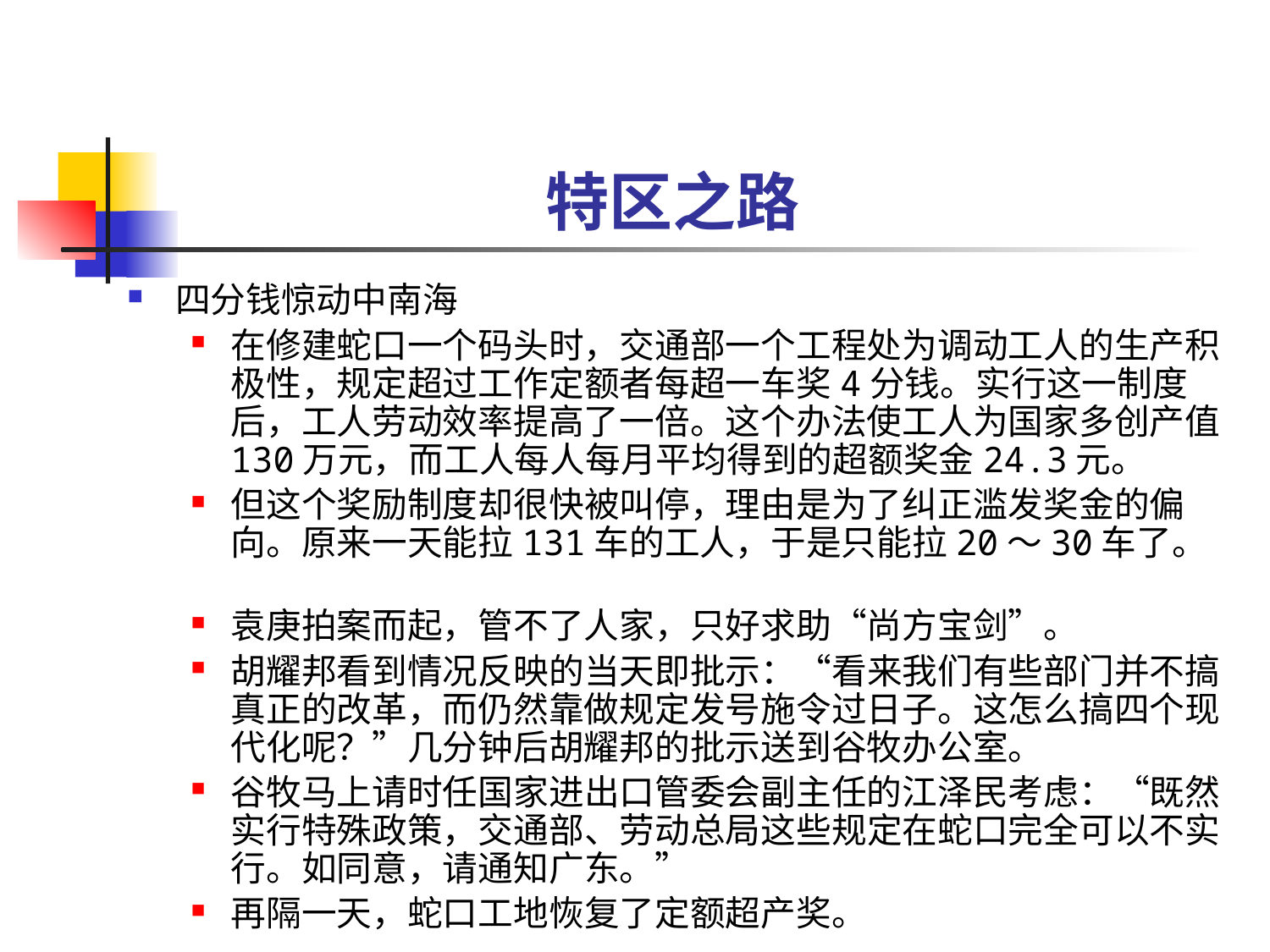

# 特区之路
四分钱惊动中南海
在修建蛇口一个码头时，交通部一个工程处为调动工人的生产积极性，规定超过工作定额者每超一车奖4分钱。实行这一制度后，工人劳动效率提高了一倍。这个办法使工人为国家多创产值130万元，而工人每人每月平均得到的超额奖金24.3元。
但这个奖励制度却很快被叫停，理由是为了纠正滥发奖金的偏向。原来一天能拉131车的工人，于是只能拉20～30车了。
袁庚拍案而起，管不了人家，只好求助“尚方宝剑”。
胡耀邦看到情况反映的当天即批示：“看来我们有些部门并不搞真正的改革，而仍然靠做规定发号施令过日子。这怎么搞四个现代化呢？”几分钟后胡耀邦的批示送到谷牧办公室。
谷牧马上请时任国家进出口管委会副主任的江泽民考虑：“既然实行特殊政策，交通部、劳动总局这些规定在蛇口完全可以不实行。如同意，请通知广东。”
再隔一天，蛇口工地恢复了定额超产奖。